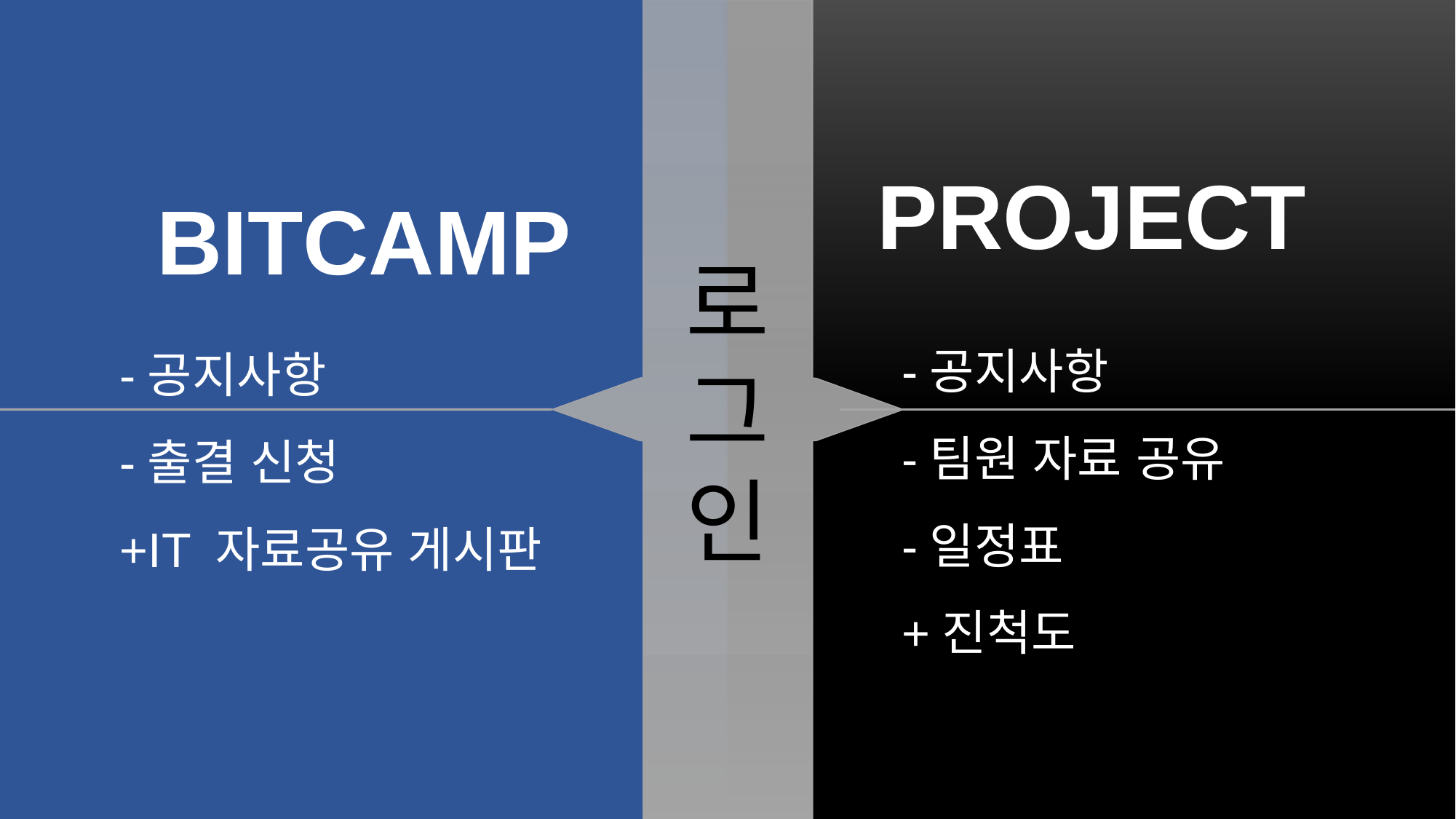

BITCAMP

-공지사항
-출결 신청
+IT 자료공유 게시판

로
그
인
PROJECT

-공지사항
-팀원 자료 공유
-일정표
+진척도